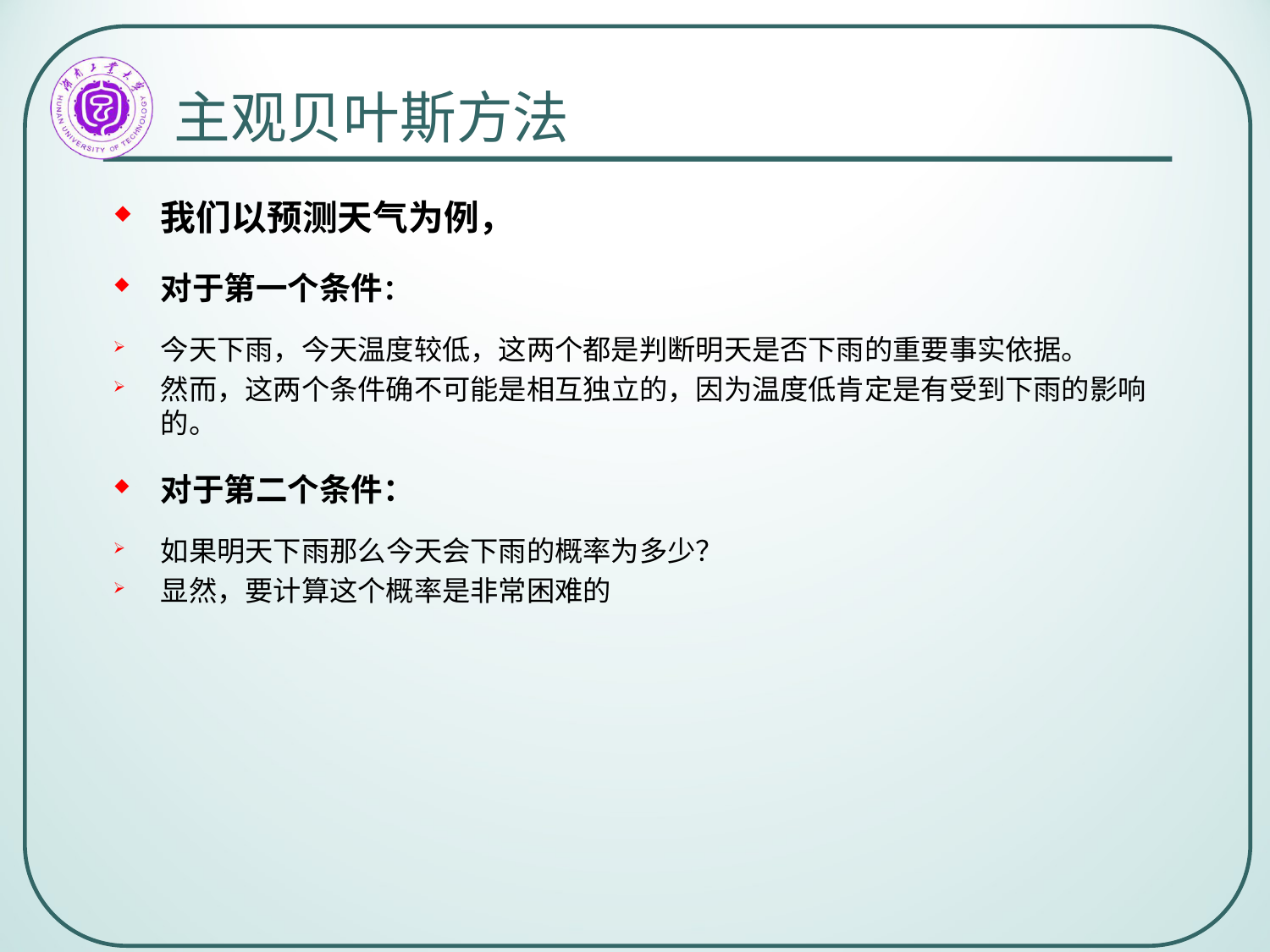

# 主观贝叶斯方法
我们以预测天气为例，

对于第一个条件：

今天下雨，今天温度较低，这两个都是判断明天是否下雨的重要事实依据。
然而，这两个条件确不可能是相互独立的，因为温度低肯定是有受到下雨的影响的。

对于第二个条件：

如果明天下雨那么今天会下雨的概率为多少？
显然，要计算这个概率是非常困难的